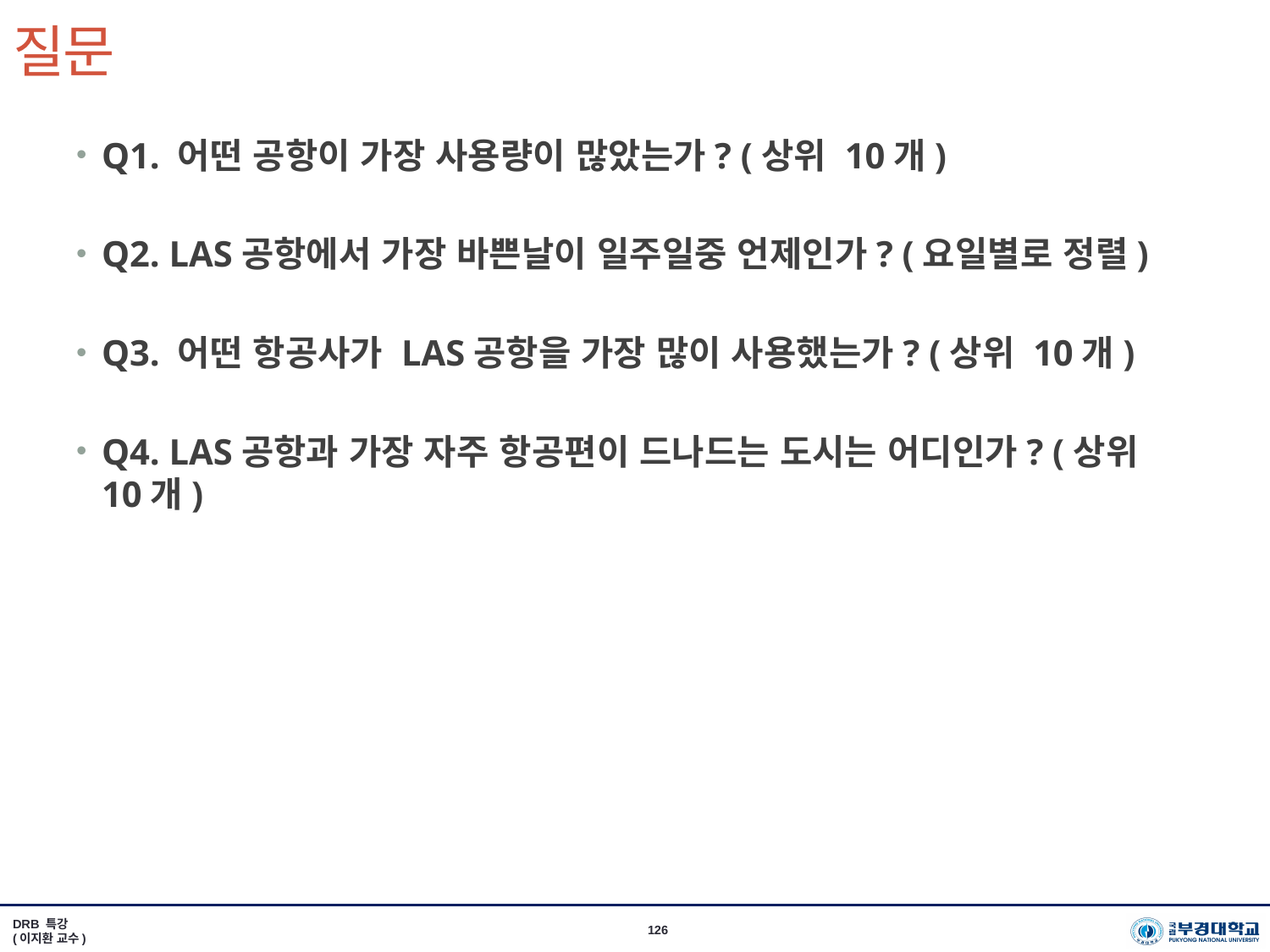

# 질문
Q1. 어떤 공항이 가장 사용량이 많았는가? (상위 10개)

Q2. LAS공항에서 가장 바쁜날이 일주일중 언제인가? (요일별로 정렬)

Q3. 어떤 항공사가 LAS공항을 가장 많이 사용했는가? (상위 10개)

Q4. LAS공항과 가장 자주 항공편이 드나드는 도시는 어디인가? (상위 10개)
DRB 특강
(이지환 교수)